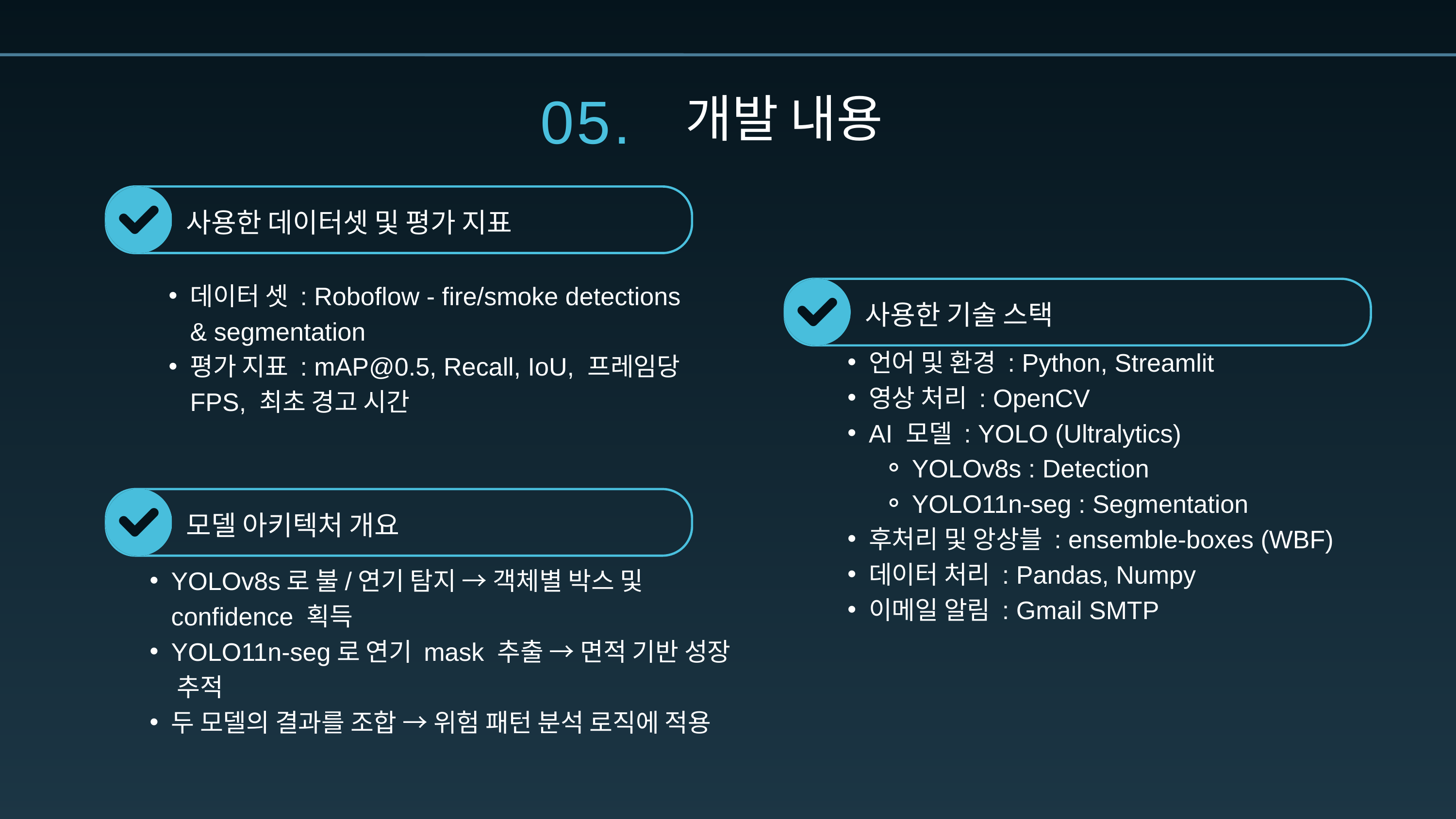

05.
개발 내용

사용한 데이터셋 및 평가 지표
데이터 셋 : Roboflow - fire/smoke detections & segmentation
평가 지표 : mAP@0.5, Recall, IoU, 프레임당 FPS, 최초 경고 시간

사용한 기술 스택
언어 및 환경 : Python, Streamlit
영상 처리 : OpenCV
AI 모델 : YOLO (Ultralytics)
YOLOv8s : Detection
YOLO11n-seg : Segmentation
후처리 및 앙상블 : ensemble-boxes (WBF)
데이터 처리 : Pandas, Numpy
이메일 알림 : Gmail SMTP

모델 아키텍처 개요
YOLOv8s로 불/연기 탐지 → 객체별 박스 및 confidence 획득
YOLO11n-seg로 연기 mask 추출 → 면적 기반 성장  추적
두 모델의 결과를 조합 → 위험 패턴 분석 로직에 적용